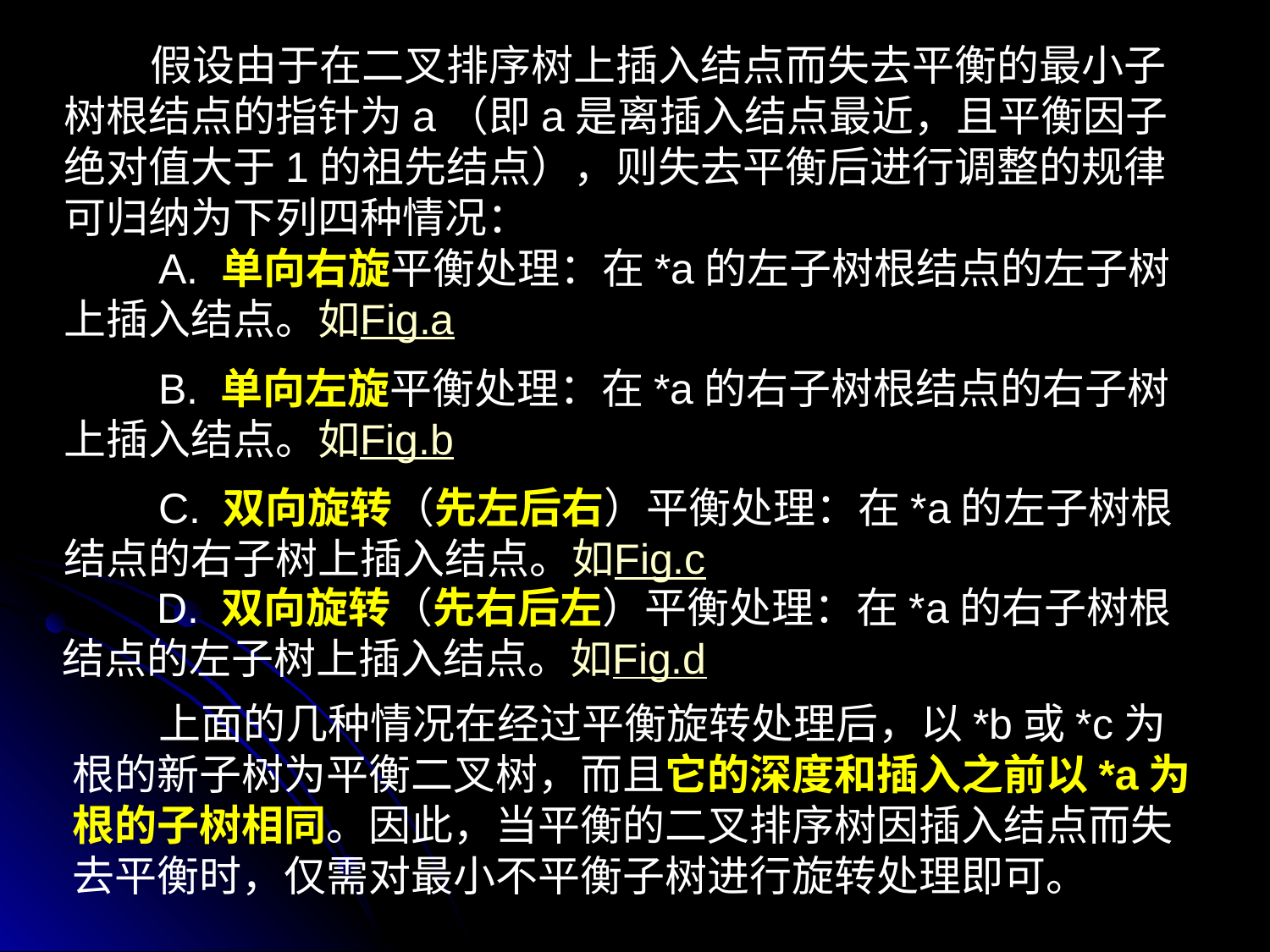

假设由于在二叉排序树上插入结点而失去平衡的最小子树根结点的指针为a（即a是离插入结点最近，且平衡因子绝对值大于1的祖先结点），则失去平衡后进行调整的规律可归纳为下列四种情况：
        A. 单向右旋平衡处理：在*a的左子树根结点的左子树上插入结点。如Fig.a
        B. 单向左旋平衡处理：在*a的右子树根结点的右子树上插入结点。如Fig.b
        C. 双向旋转（先左后右）平衡处理：在*a的左子树根结点的右子树上插入结点。如Fig.c
        D. 双向旋转（先右后左）平衡处理：在*a的右子树根结点的左子树上插入结点。如Fig.d
        上面的几种情况在经过平衡旋转处理后，以*b或*c为根的新子树为平衡二叉树，而且它的深度和插入之前以*a为根的子树相同。因此，当平衡的二叉排序树因插入结点而失去平衡时，仅需对最小不平衡子树进行旋转处理即可。